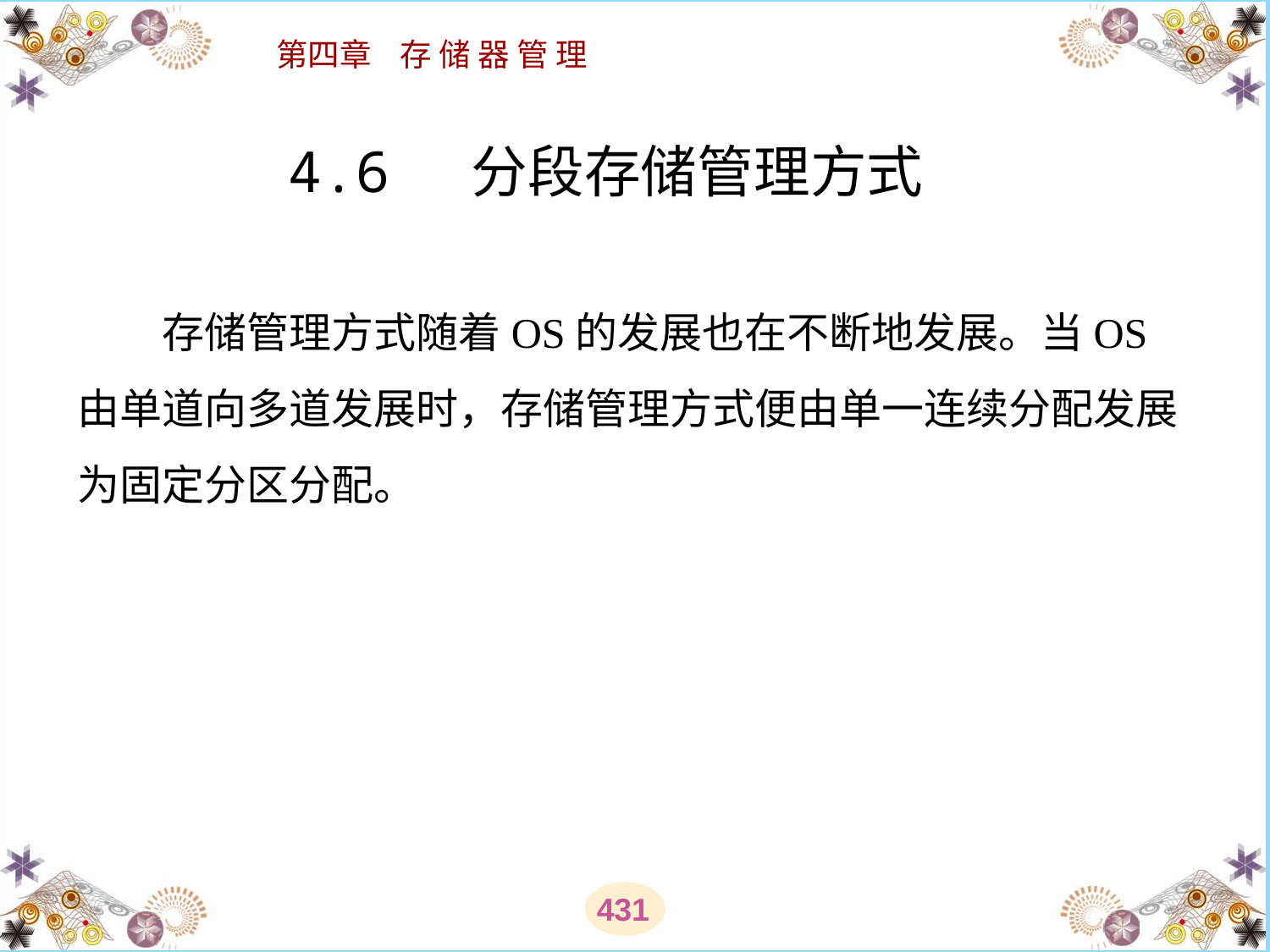

# 4.6  分段存储管理方式 　　存储管理方式随着OS的发展也在不断地发展。当OS由单道向多道发展时，存储管理方式便由单一连续分配发展为固定分区分配。